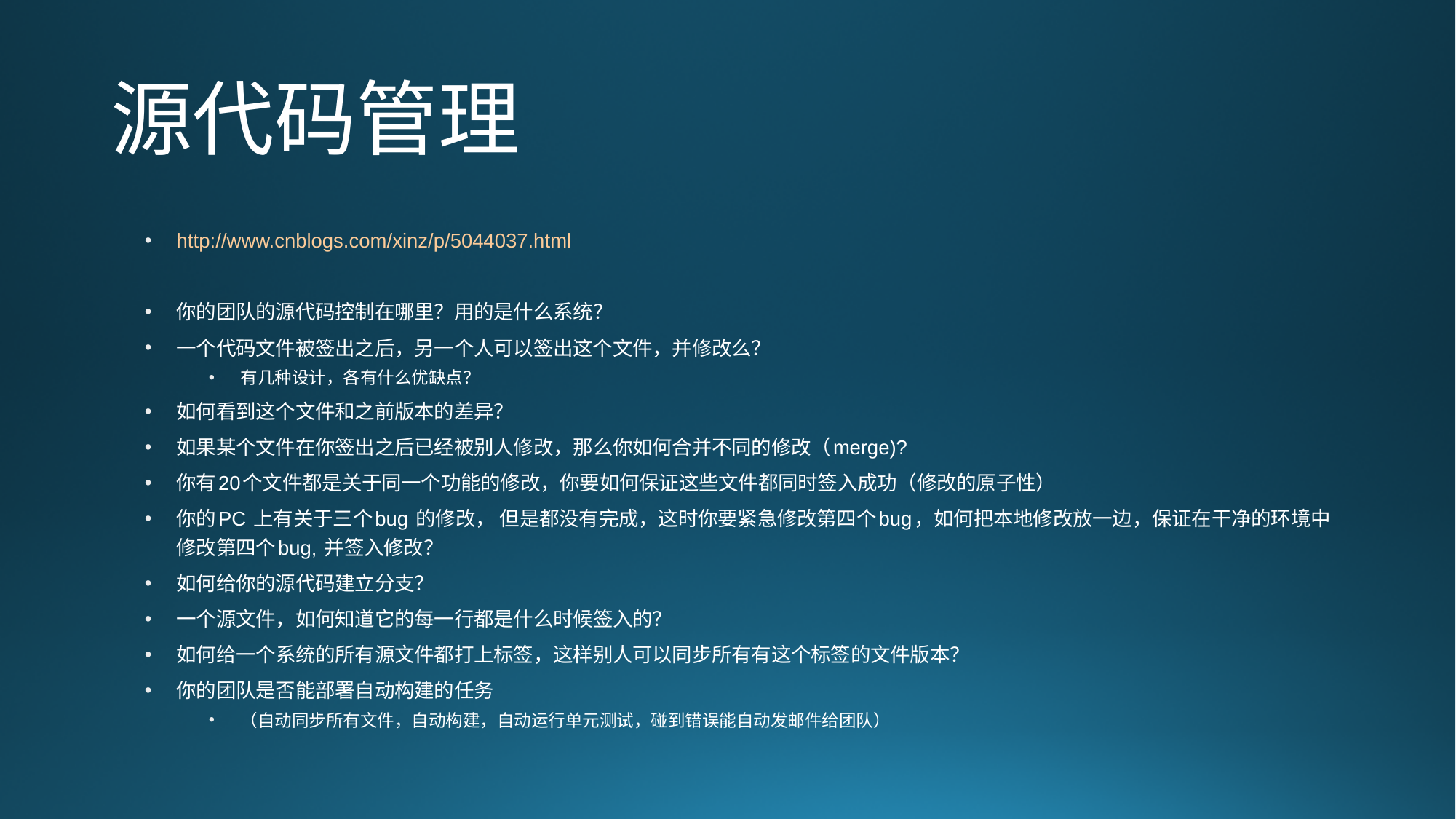

# 源代码管理
http://www.cnblogs.com/xinz/p/5044037.html

你的团队的源代码控制在哪里？用的是什么系统？
一个代码文件被签出之后，另一个人可以签出这个文件，并修改么？
有几种设计，各有什么优缺点？
如何看到这个文件和之前版本的差异？
如果某个文件在你签出之后已经被别人修改，那么你如何合并不同的修改（merge)?
你有20个文件都是关于同一个功能的修改，你要如何保证这些文件都同时签入成功（修改的原子性）
你的PC 上有关于三个bug 的修改， 但是都没有完成，这时你要紧急修改第四个bug，如何把本地修改放一边，保证在干净的环境中修改第四个bug, 并签入修改？
如何给你的源代码建立分支？
一个源文件，如何知道它的每一行都是什么时候签入的？
如何给一个系统的所有源文件都打上标签，这样别人可以同步所有有这个标签的文件版本？
你的团队是否能部署自动构建的任务
（自动同步所有文件，自动构建，自动运行单元测试，碰到错误能自动发邮件给团队）